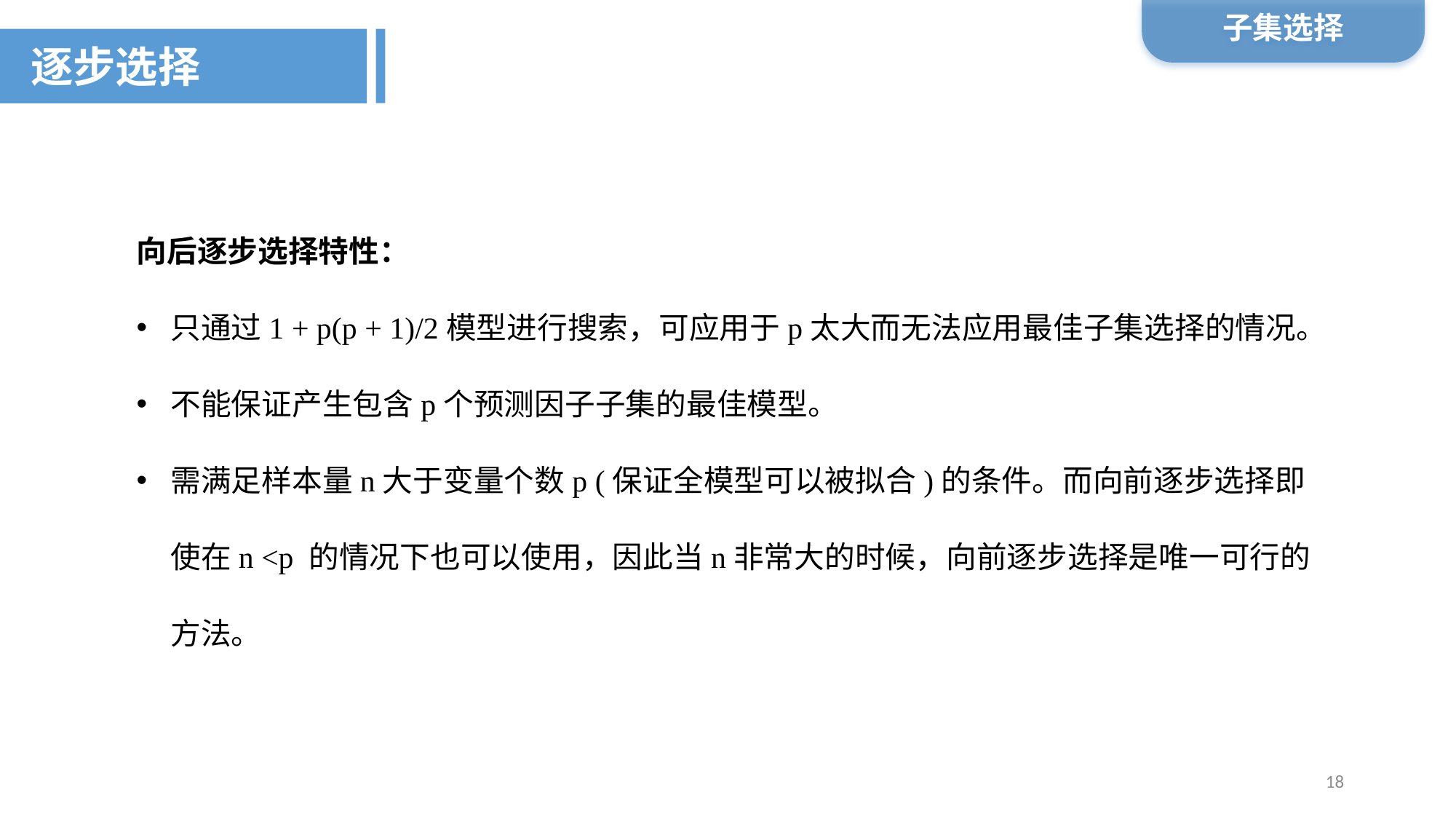

子集选择

逐步选择
向后逐步选择特性：
只通过1 + p(p + 1)/2模型进行搜索，可应用于p太大而无法应用最佳子集选择的情况。
不能保证产生包含p个预测因子子集的最佳模型。
需满足样本量n大于变量个数p (保证全模型可以被拟合)的条件。而向前逐步选择即使在n <p 的情况下也可以使用，因此当n非常大的时候，向前逐步选择是唯一可行的方法。
18